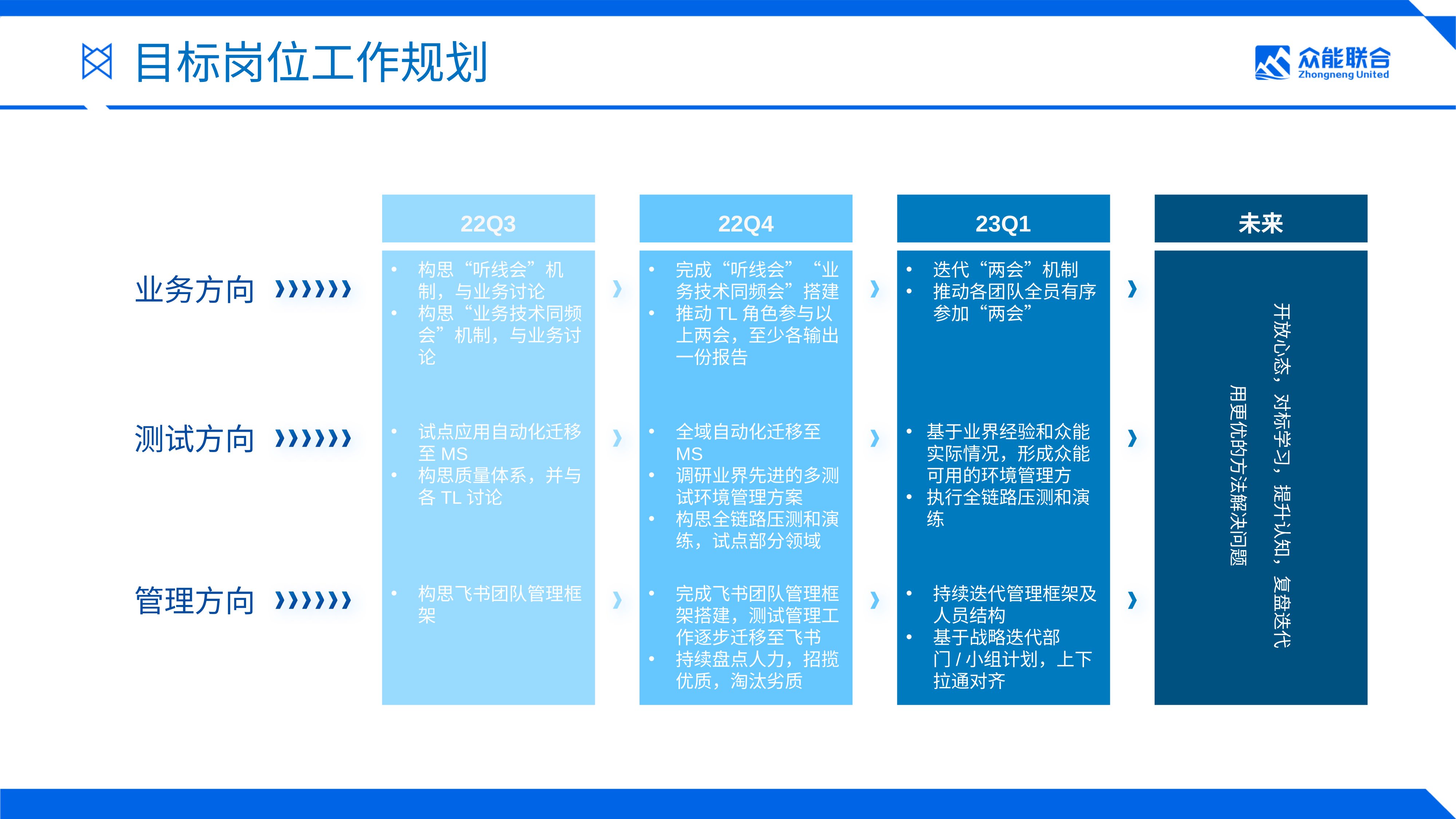

目标岗位工作规划
22Q3
22Q4
23Q1
未来

构思“听线会”机制，与业务讨论
构思“业务技术同频会”机制，与业务讨论
完成“听线会”“业务技术同频会”搭建
推动TL角色参与以上两会，至少各输出一份报告
迭代“两会”机制
推动各团队全员有序参加“两会”
开放心态，对标学习，提升认知，复盘迭代

用更优的方法解决问题
业务方向

测试方向
试点应用自动化迁移至MS
构思质量体系，并与各TL讨论
全域自动化迁移至MS
调研业界先进的多测试环境管理方案
构思全链路压测和演练，试点部分领域
基于业界经验和众能实际情况，形成众能可用的环境管理方
执行全链路压测和演练

管理方向
构思飞书团队管理框架
完成飞书团队管理框架搭建，测试管理工作逐步迁移至飞书
持续盘点人力，招揽优质，淘汰劣质
持续迭代管理框架及人员结构
基于战略迭代部门/小组计划，上下拉通对齐